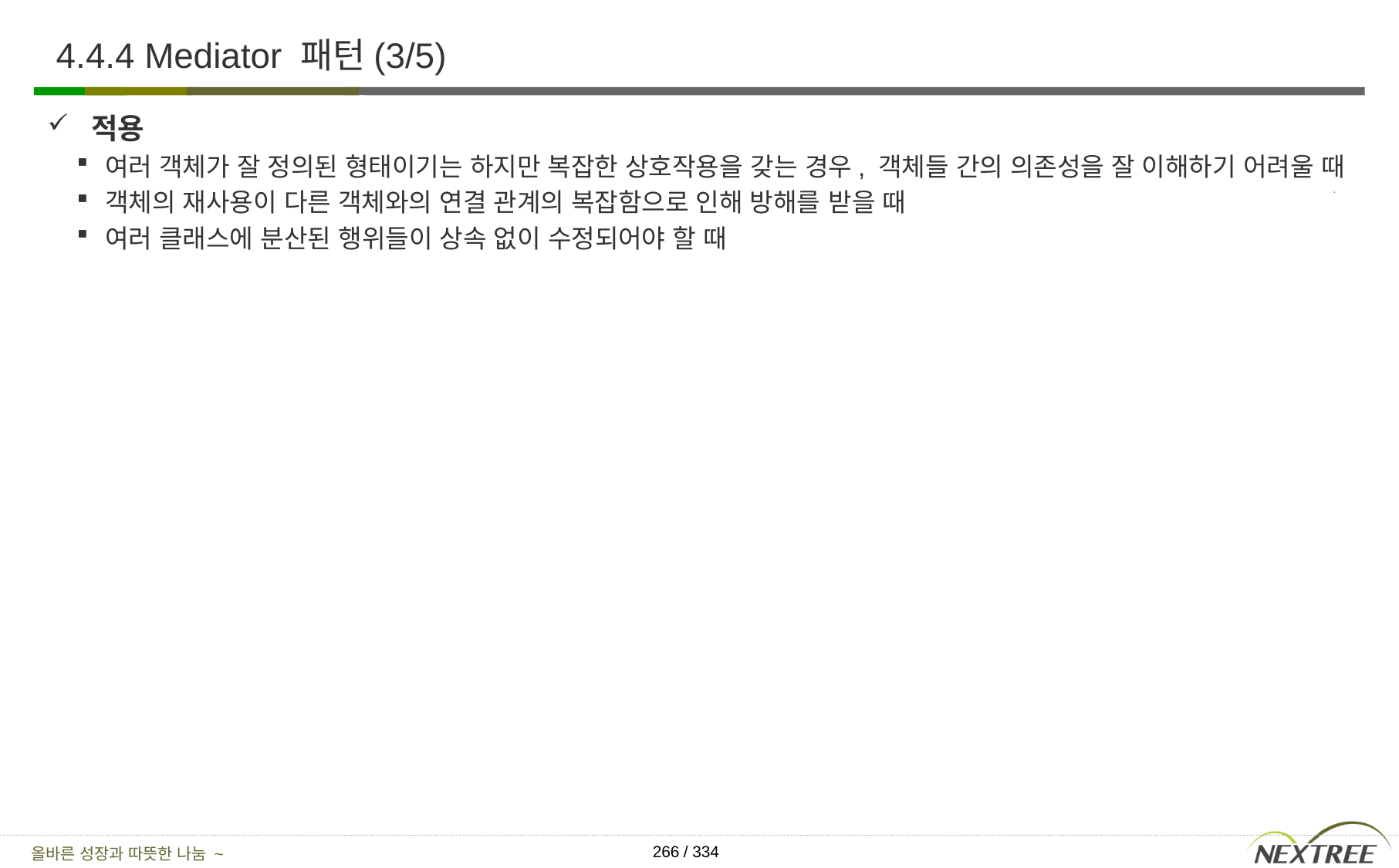

# 4.4.4 Mediator 패턴(3/5)
 적용
여러 객체가 잘 정의된 형태이기는 하지만 복잡한 상호작용을 갖는 경우, 객체들 간의 의존성을 잘 이해하기 어려울 때
객체의 재사용이 다른 객체와의 연결 관계의 복잡함으로 인해 방해를 받을 때
여러 클래스에 분산된 행위들이 상속 없이 수정되어야 할 때